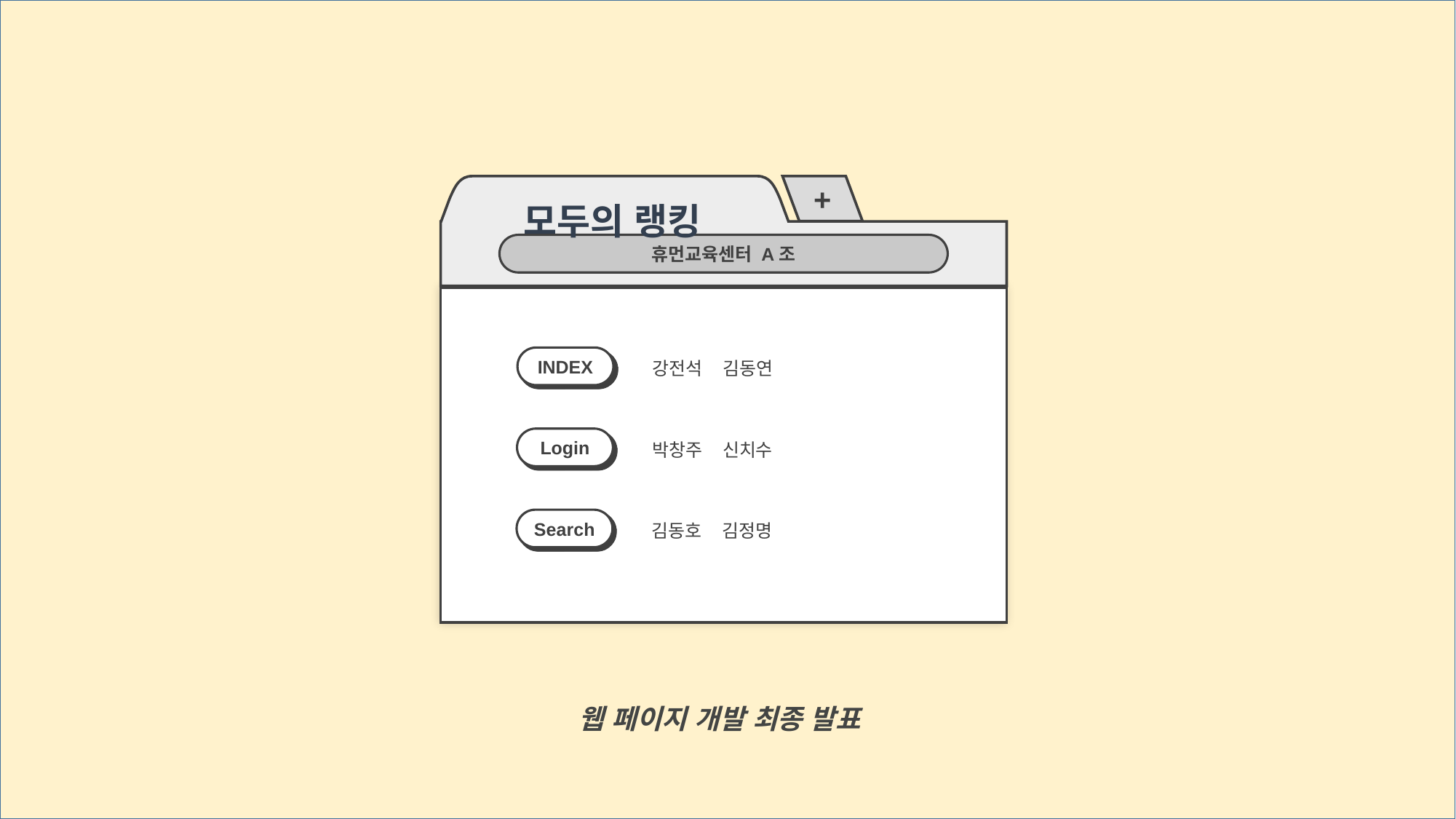

모두의 랭킹
+

휴먼교육센터 A조

INDEX
강전석    김동연
Login
박창주    신치수
Search
김동호    김정명
웹 페이지 개발 최종 발표